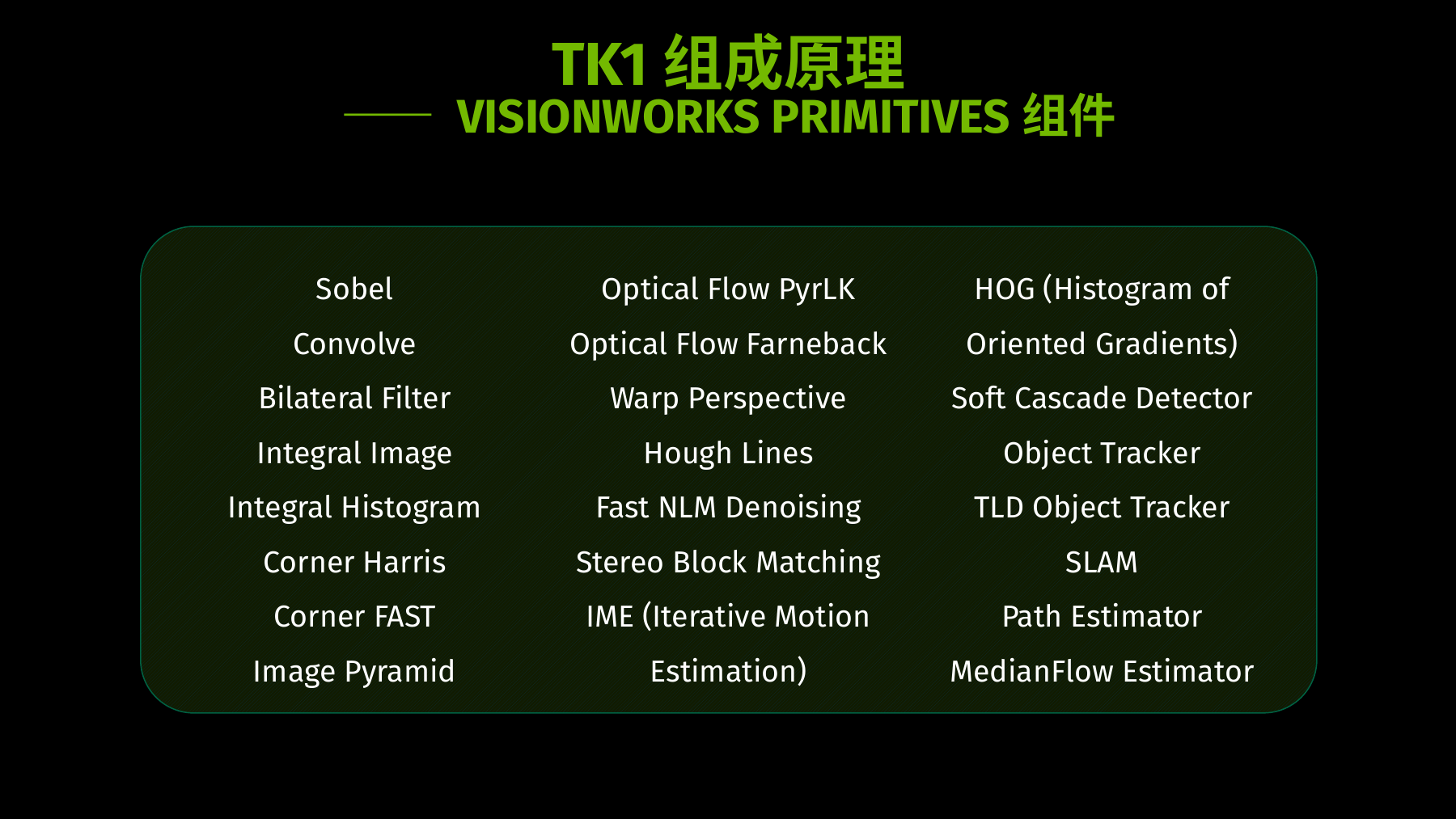

TK1组成原理
—— VISIONWORKS PRIMITIVES组件

Sobel
Convolve
Bilateral Filter
Integral Image
Integral Histogram
Corner Harris
Corner FAST
Image Pyramid
Optical Flow PyrLK
Optical Flow Farneback
Warp Perspective
Hough Lines
Fast NLM Denoising
Stereo Block Matching
IME (Iterative Motion Estimation)
HOG (Histogram of Oriented Gradients)
Soft Cascade Detector
Object Tracker
TLD Object Tracker
SLAM
Path Estimator
MedianFlow Estimator